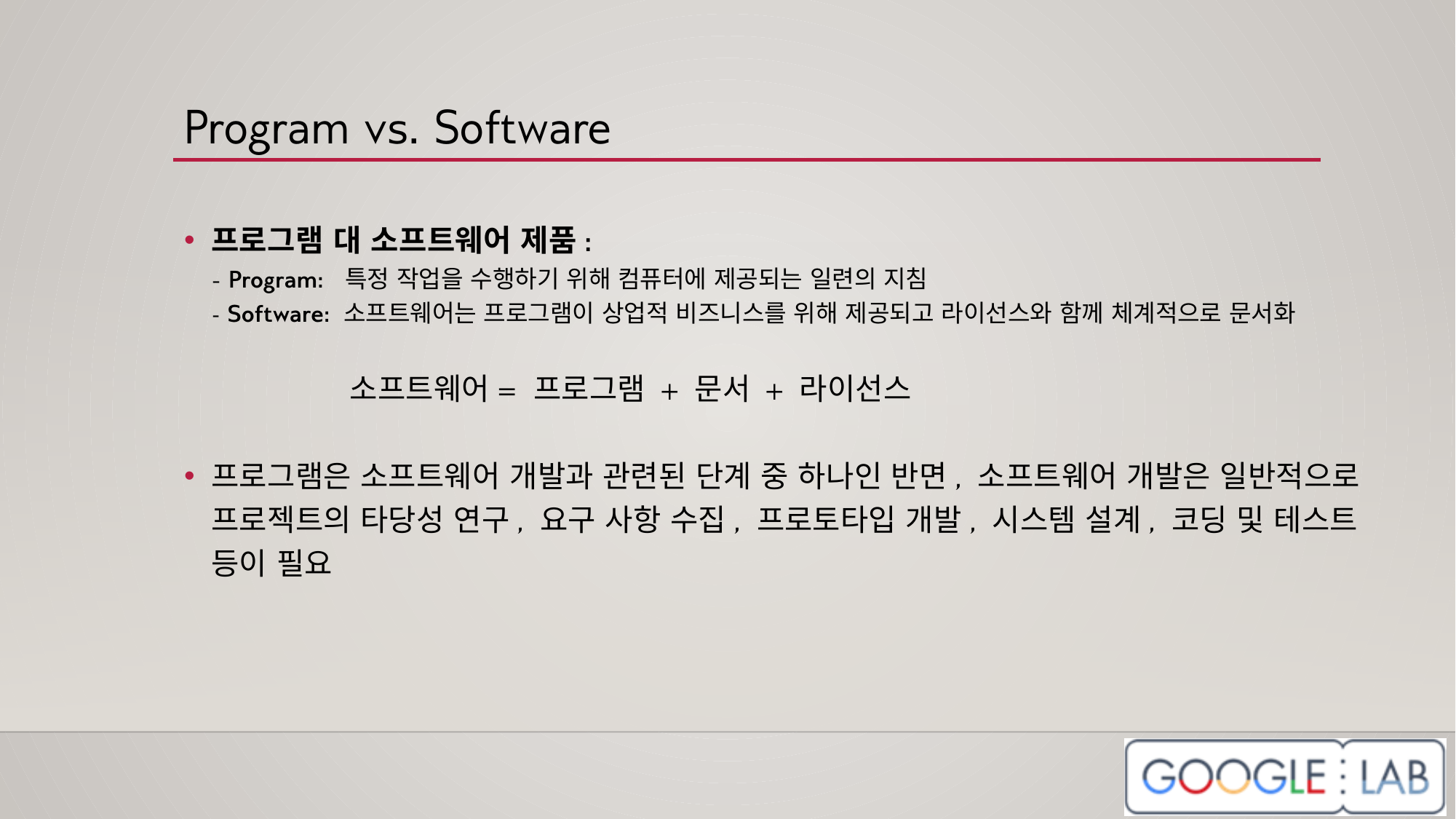

# Program vs. Software
프로그램 대 소프트웨어 제품:
- Program:  특정 작업을 수행하기 위해 컴퓨터에 제공되는 일련의 지침
- Software: 소프트웨어는 프로그램이 상업적 비즈니스를 위해 제공되고 라이선스와 함께 체계적으로 문서화
                   소프트웨어= 프로그램 + 문서 + 라이선스
프로그램은 소프트웨어 개발과 관련된 단계 중 하나인 반면, 소프트웨어 개발은 일반적으로 프로젝트의 타당성 연구, 요구 사항 수집, 프로토타입 개발, 시스템 설계, 코딩 및 테스트 등이 필요